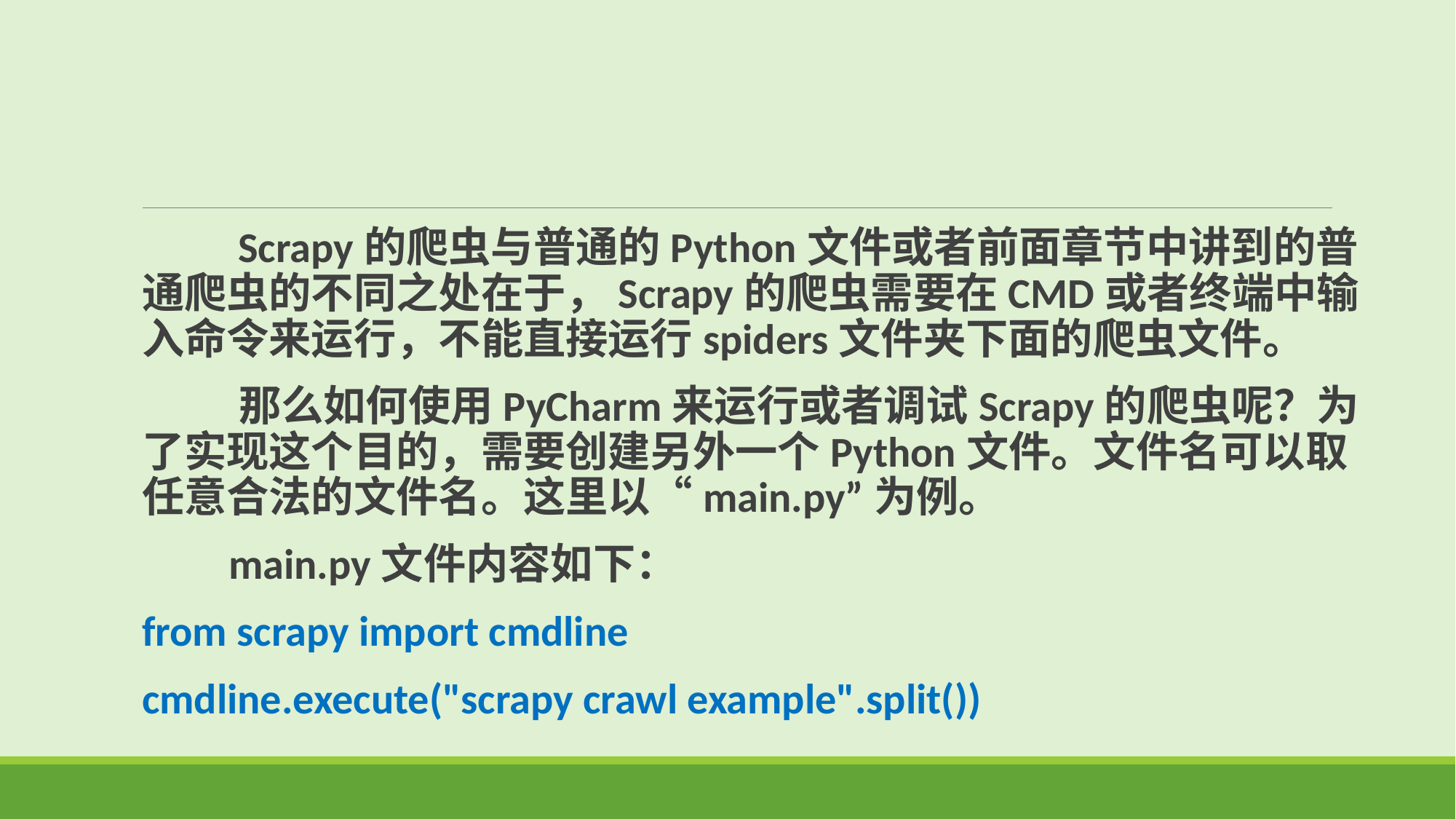

Scrapy的爬虫与普通的Python文件或者前面章节中讲到的普通爬虫的不同之处在于，Scrapy的爬虫需要在CMD或者终端中输入命令来运行，不能直接运行spiders文件夹下面的爬虫文件。
         那么如何使用PyCharm来运行或者调试Scrapy的爬虫呢？为了实现这个目的，需要创建另外一个Python文件。文件名可以取任意合法的文件名。这里以“main.py”为例。
         main.py文件内容如下：
from scrapy import cmdline
cmdline.execute("scrapy crawl example".split())